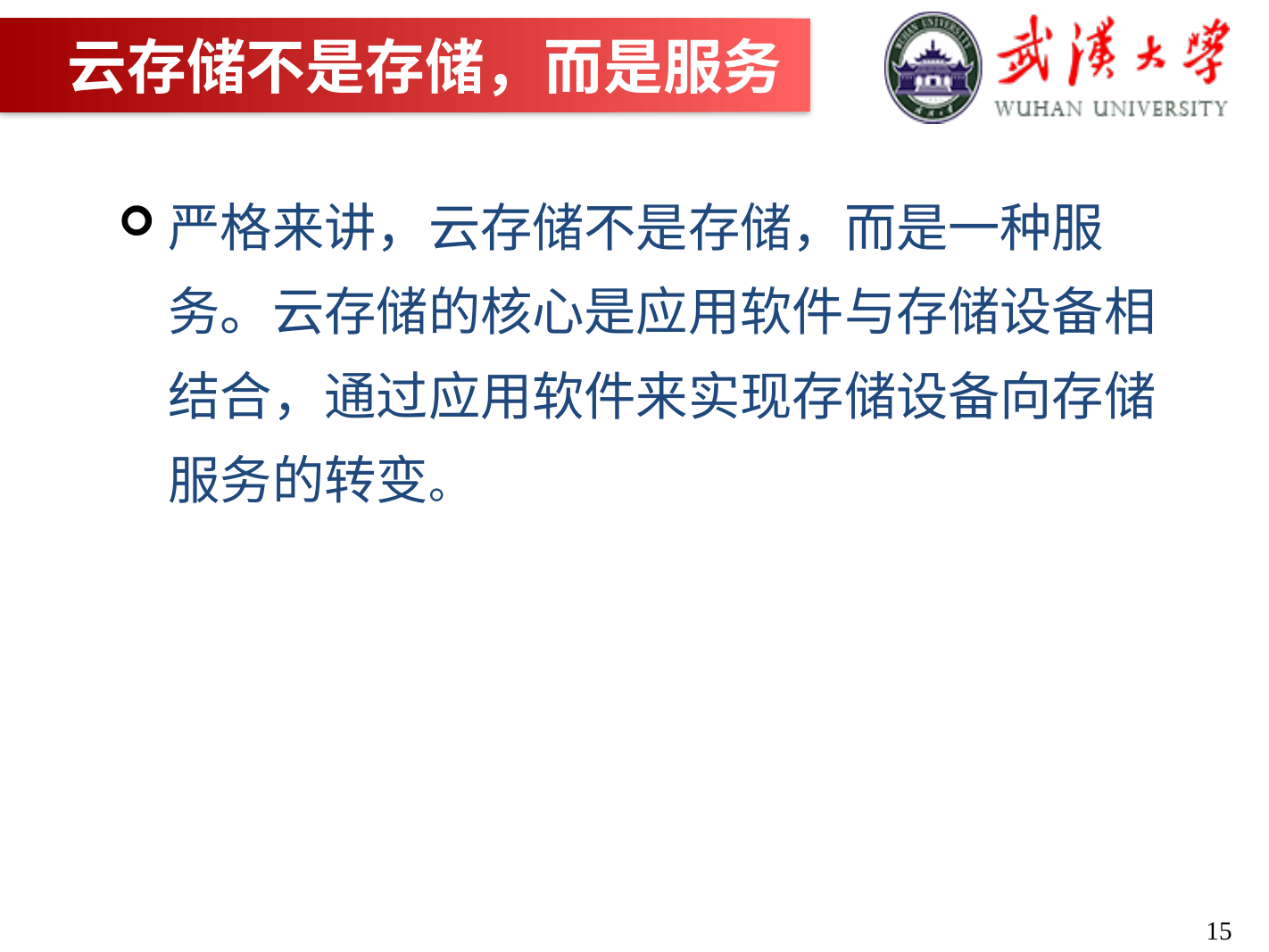

云存储不是存储，而是服务
严格来讲，云存储不是存储，而是一种服务。云存储的核心是应用软件与存储设备相结合，通过应用软件来实现存储设备向存储服务的转变。